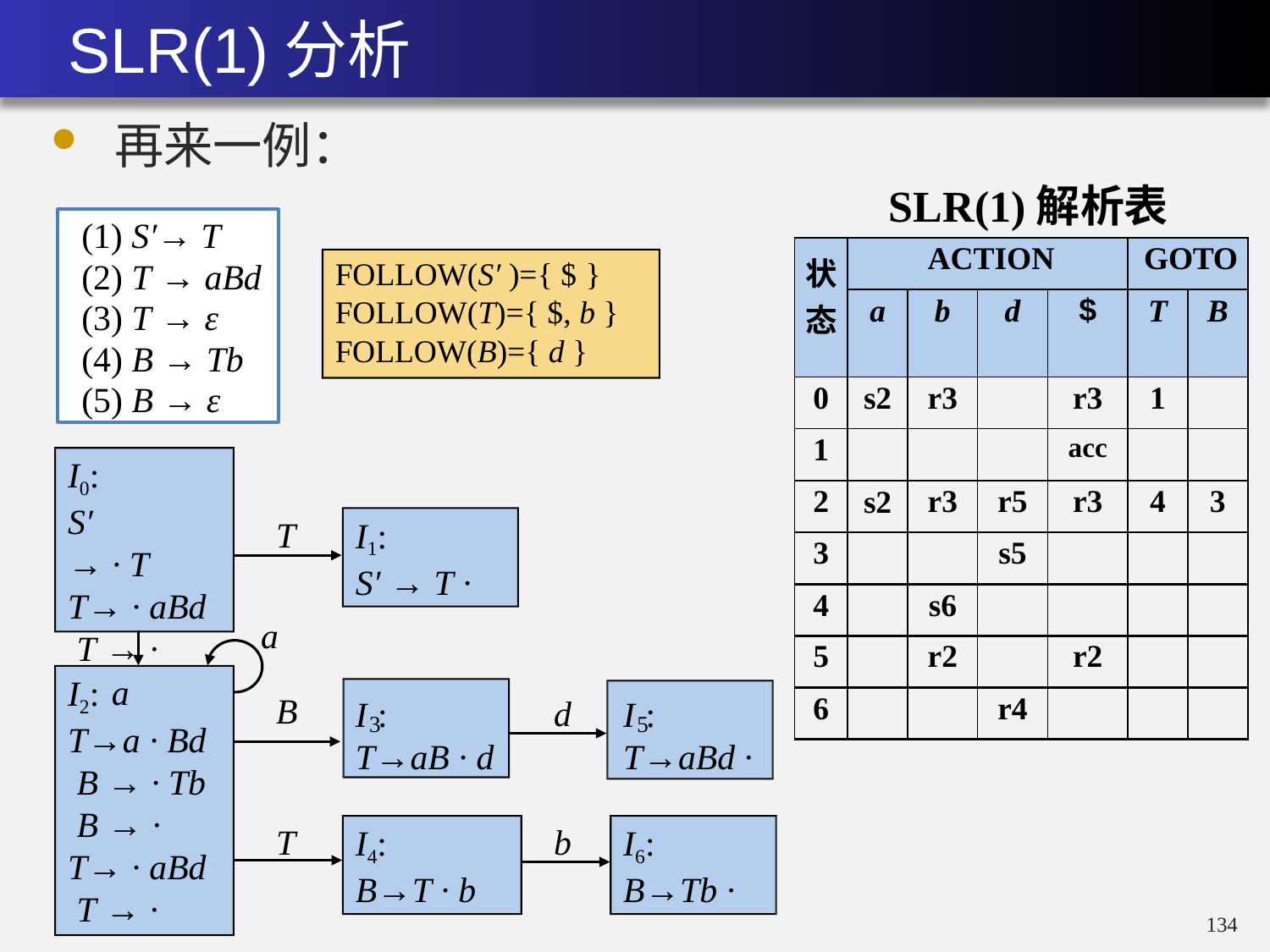

# SLR(1)分析
再来一例：
SLR(1)解析表
(1) S′→ T
(2) T → aBd
(3) T → ε
(4) B → Tb
(5) B → ε

| 状 态 | ACTION |  |  |  | GOTO |  |
| --- | --- | --- | --- | --- | --- | --- |
|  | a | b | d | $ | T | B |
| 0 | s2 | r3 |  | r3 | 1 |  |
| 1 |  |  |  | acc |  |  |
| 2 | s2 | r3 | r5 | r3 | 4 | 3 |
| 3 |  |  | s5 |  |  |  |
| 4 |  | s6 |  |  |  |  |
| 5 |  | r2 |  | r2 |  |  |
| 6 |  |  | r4 |  |  |  |

FOLLOW(S′ )={ $ }
FOLLOW(T)={ $, b }
FOLLOW(B)={ d }

I0:
S′	→ · T  T→ · aBd  T → ·
a

T
I1:
S′ → T ·
a

I2:
T→a · Bd  B → · Tb  B → ·  T→ · aBd  T → ·

B
d
I :
I :
3
T→aB · d
5
T→aBd ·

I4:
B→T · b
I6:
B→Tb ·
T
b
134